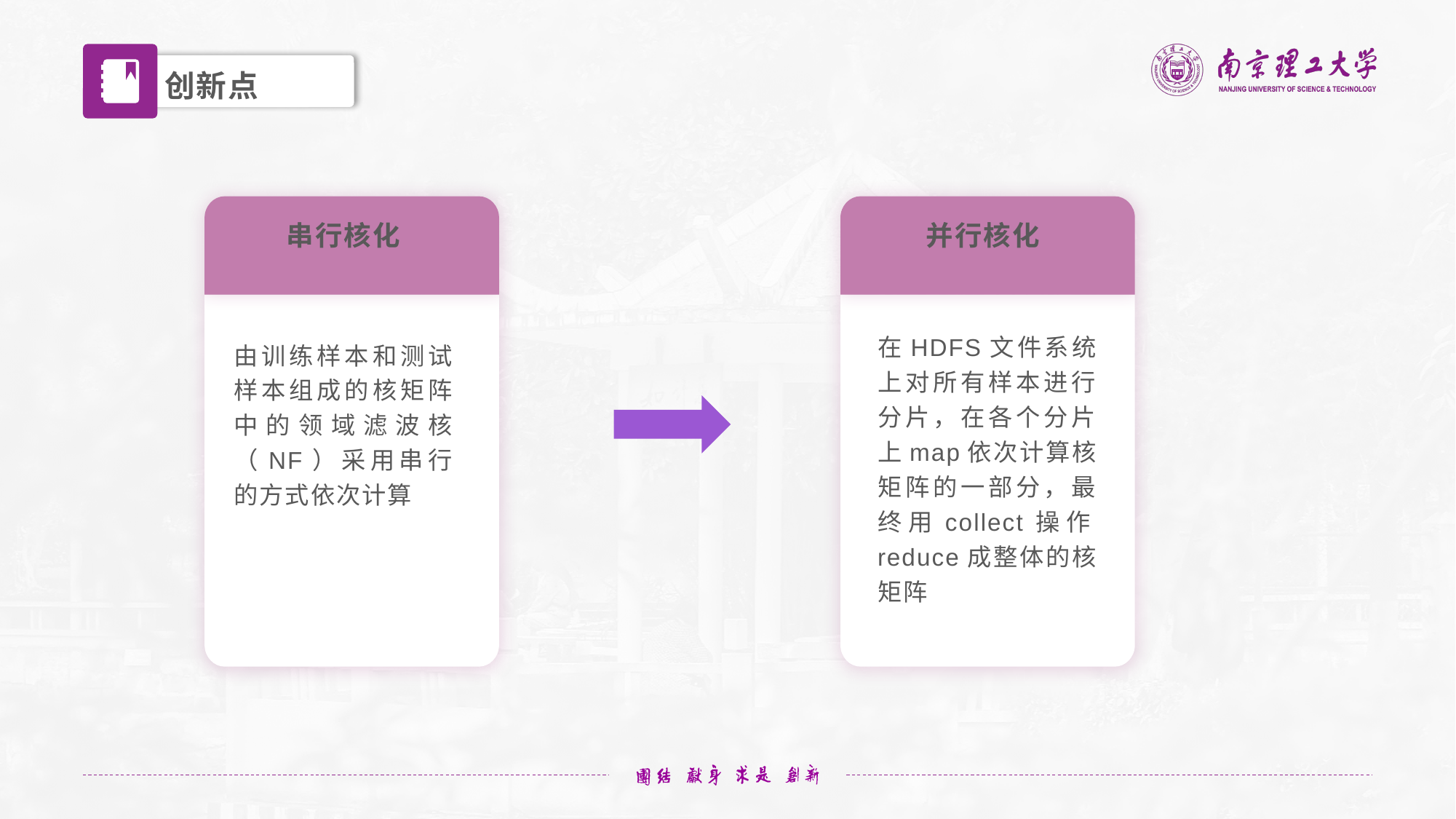

创新点

串行核化
并行核化
在HDFS文件系统上对所有样本进行分片，在各个分片上map依次计算核矩阵的一部分，最终用collect操作reduce成整体的核矩阵
由训练样本和测试样本组成的核矩阵中的领域滤波核（NF）采用串行的方式依次计算